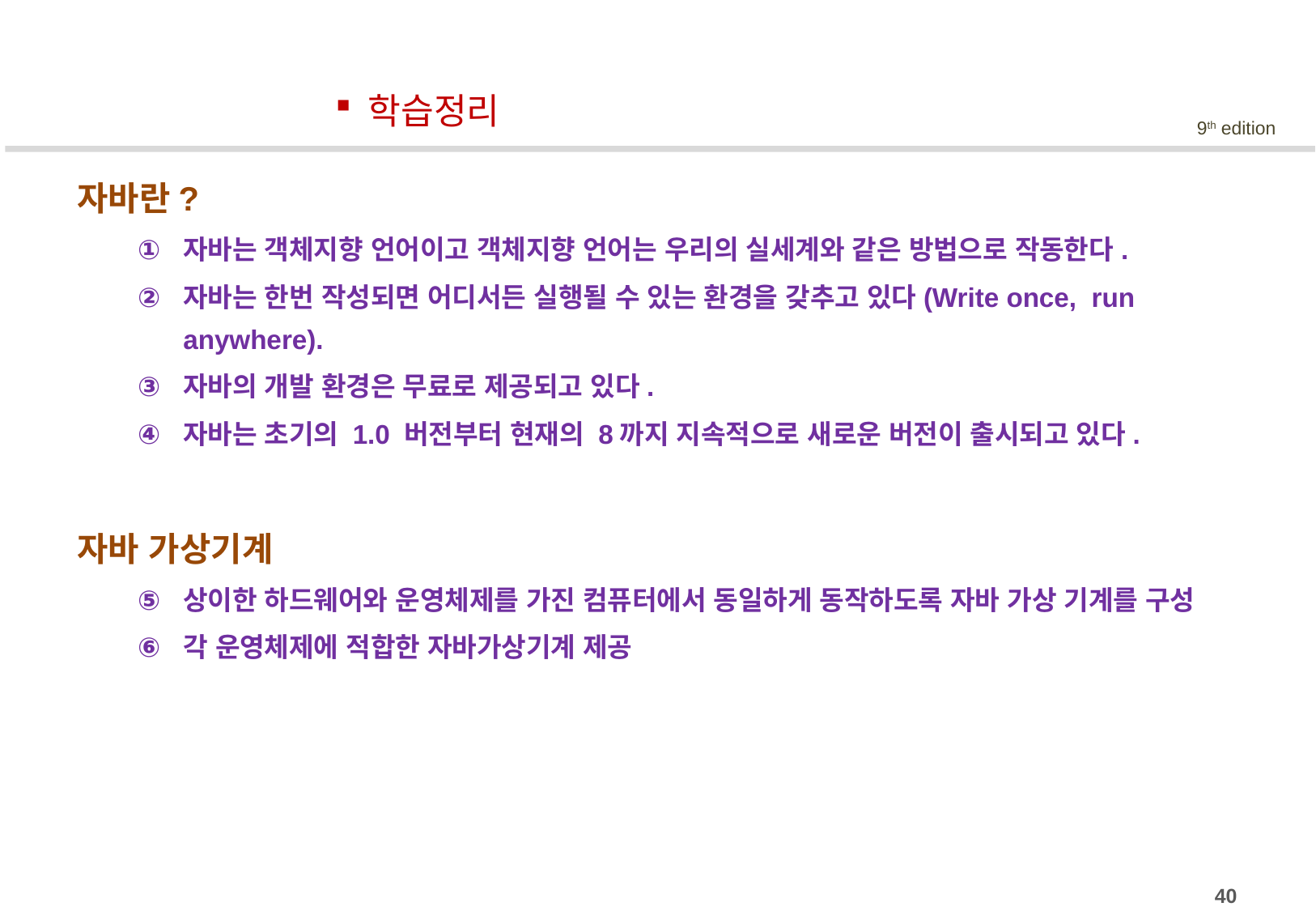

학습정리
자바란?
자바는 객체지향 언어이고 객체지향 언어는 우리의 실세계와 같은 방법으로 작동한다.
자바는 한번 작성되면 어디서든 실행될 수 있는 환경을 갖추고 있다(Write once,  run anywhere).
자바의 개발 환경은 무료로 제공되고 있다.
자바는 초기의 1.0 버전부터 현재의 8까지 지속적으로 새로운 버전이 출시되고 있다.

자바 가상기계
상이한 하드웨어와 운영체제를 가진 컴퓨터에서 동일하게 동작하도록 자바 가상 기계를 구성
각 운영체제에 적합한 자바가상기계 제공
40